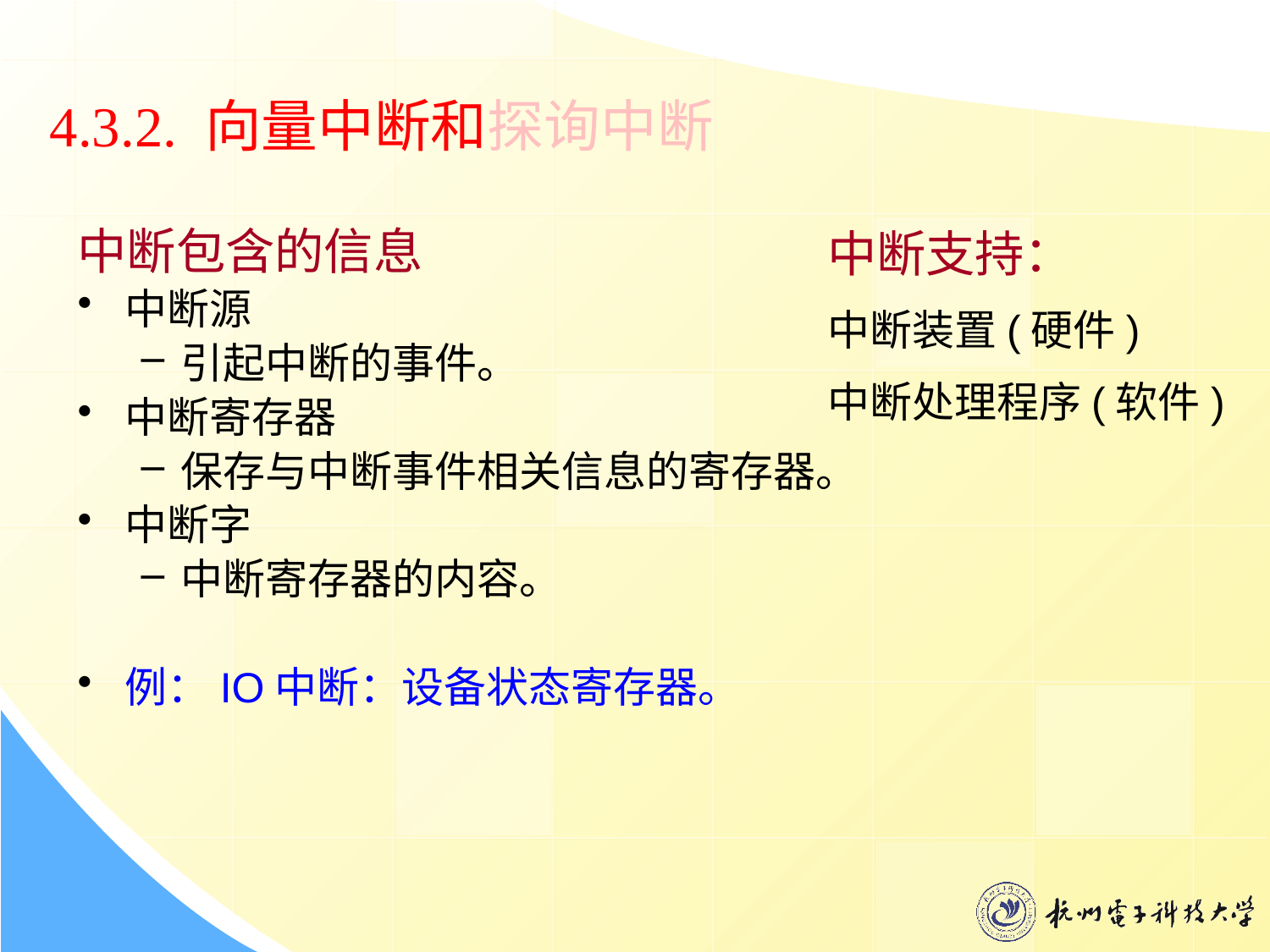

4.3.2. 向量中断和探询中断
中断包含的信息
中断源
引起中断的事件。
中断寄存器
保存与中断事件相关信息的寄存器。
中断字
中断寄存器的内容。

例：IO中断：设备状态寄存器。
中断支持：
中断装置(硬件)
中断处理程序(软件)